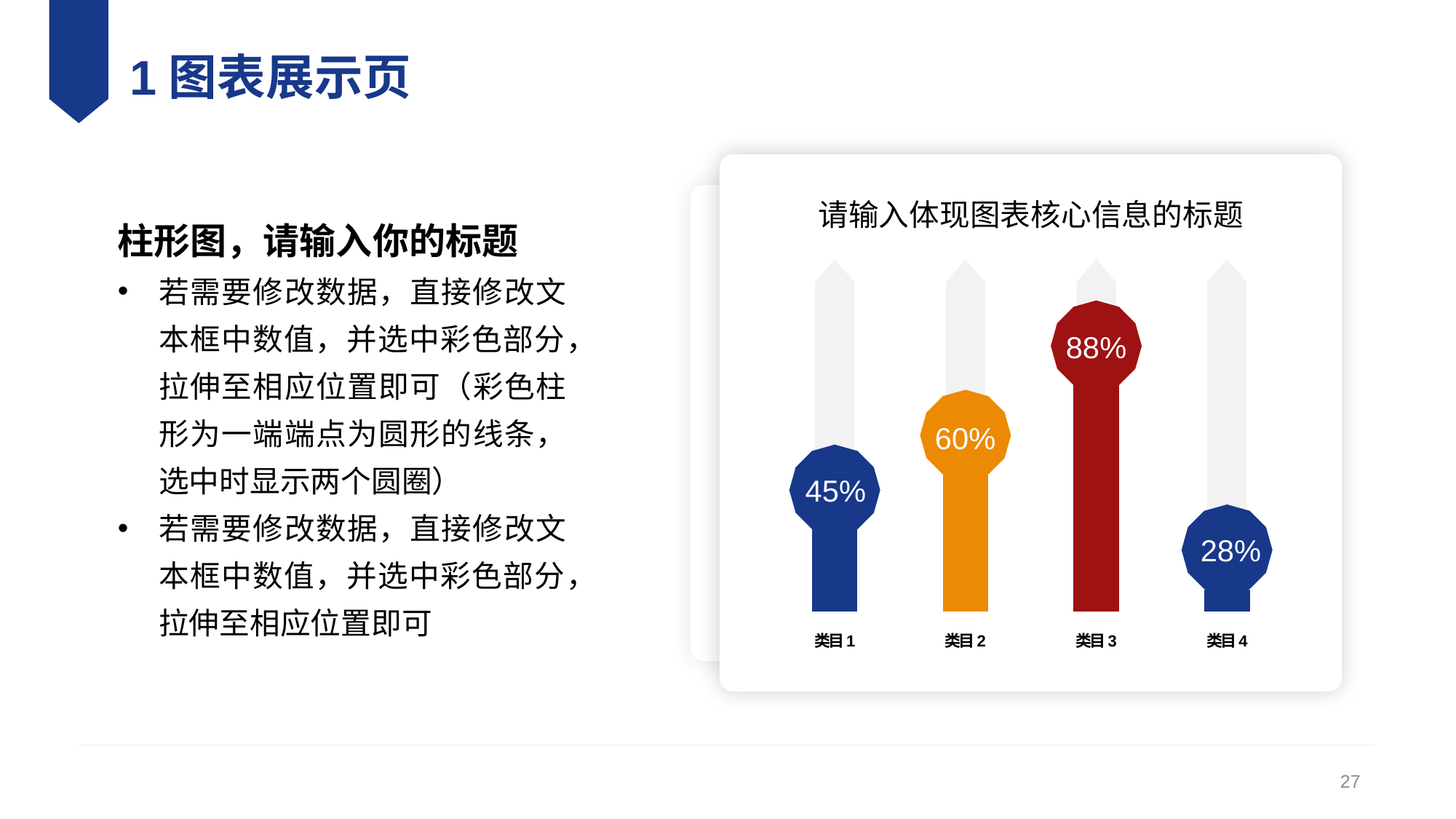

# 1图表展示页
柱形图，请输入你的标题
若需要修改数据，直接修改文本框中数值，并选中彩色部分，拉伸至相应位置即可（彩色柱形为一端端点为圆形的线条，选中时显示两个圆圈）
若需要修改数据，直接修改文本框中数值，并选中彩色部分，拉伸至相应位置即可

请输入体现图表核心信息的标题

88%
60%
45%
28%
类目1
类目2
类目3
类目4
27